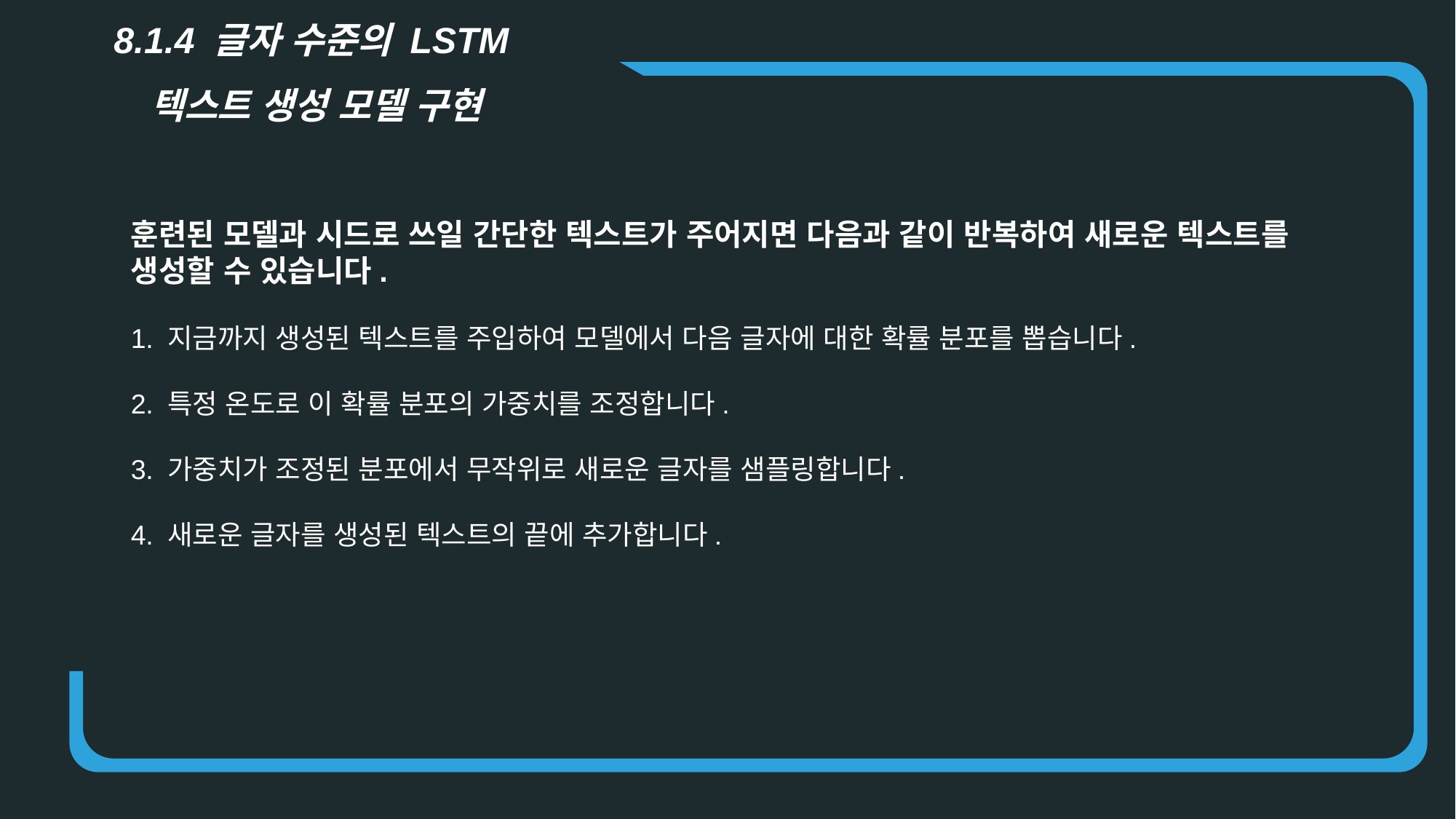

8.1.4 글자 수준의 LSTM
텍스트 생성 모델 구현

훈련된 모델과 시드로 쓰일 간단한 텍스트가 주어지면 다음과 같이 반복하여 새로운 텍스트를 생성할 수 있습니다.

1. 지금까지 생성된 텍스트를 주입하여 모델에서 다음 글자에 대한 확률 분포를 뽑습니다.

2. 특정 온도로 이 확률 분포의 가중치를 조정합니다.

3. 가중치가 조정된 분포에서 무작위로 새로운 글자를 샘플링합니다.

4. 새로운 글자를 생성된 텍스트의 끝에 추가합니다.